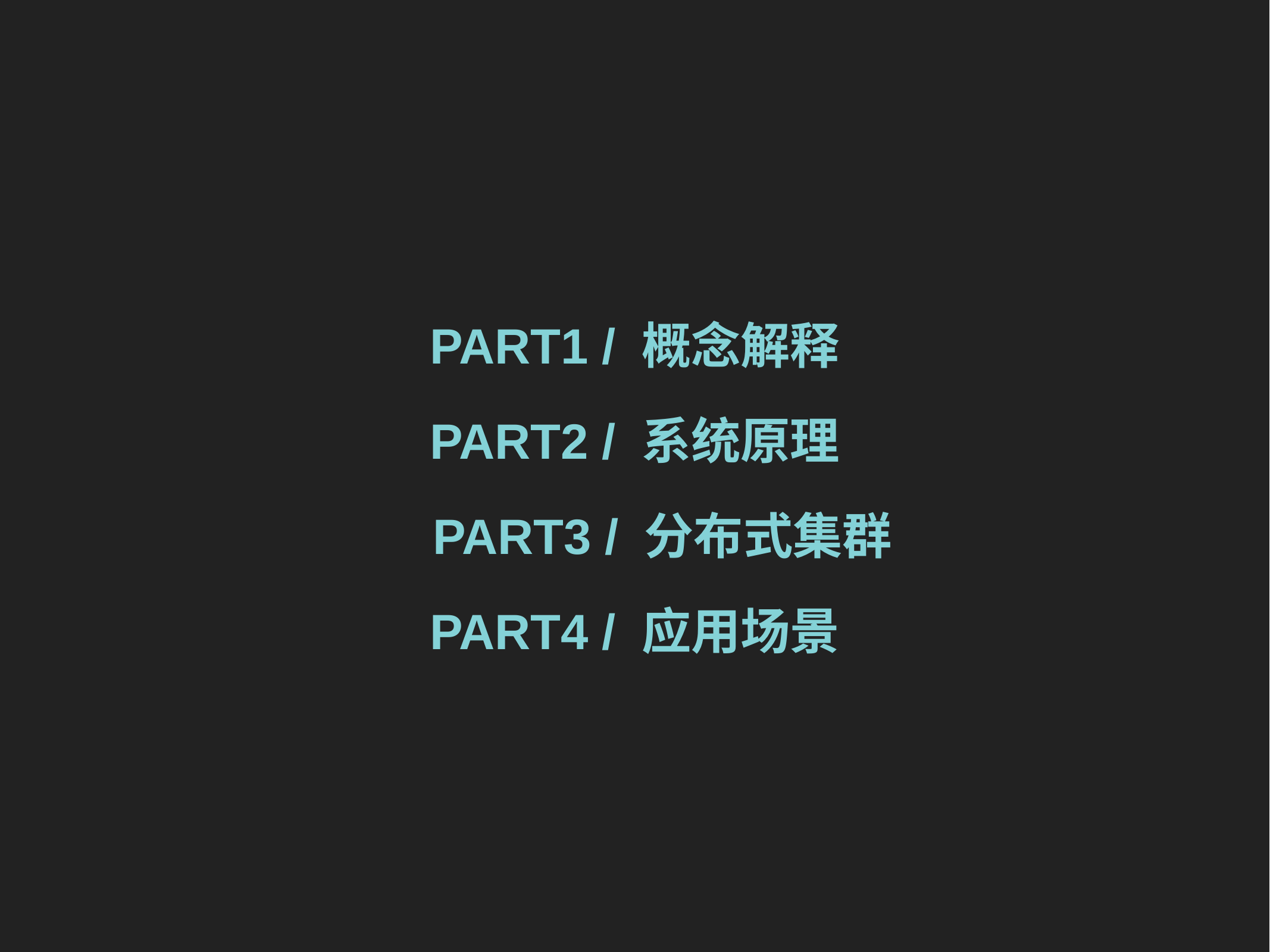

# Part1 / 概念解释

PART2 / 系统原理

    PART3 / 分布式集群

PART4 / 应用场景